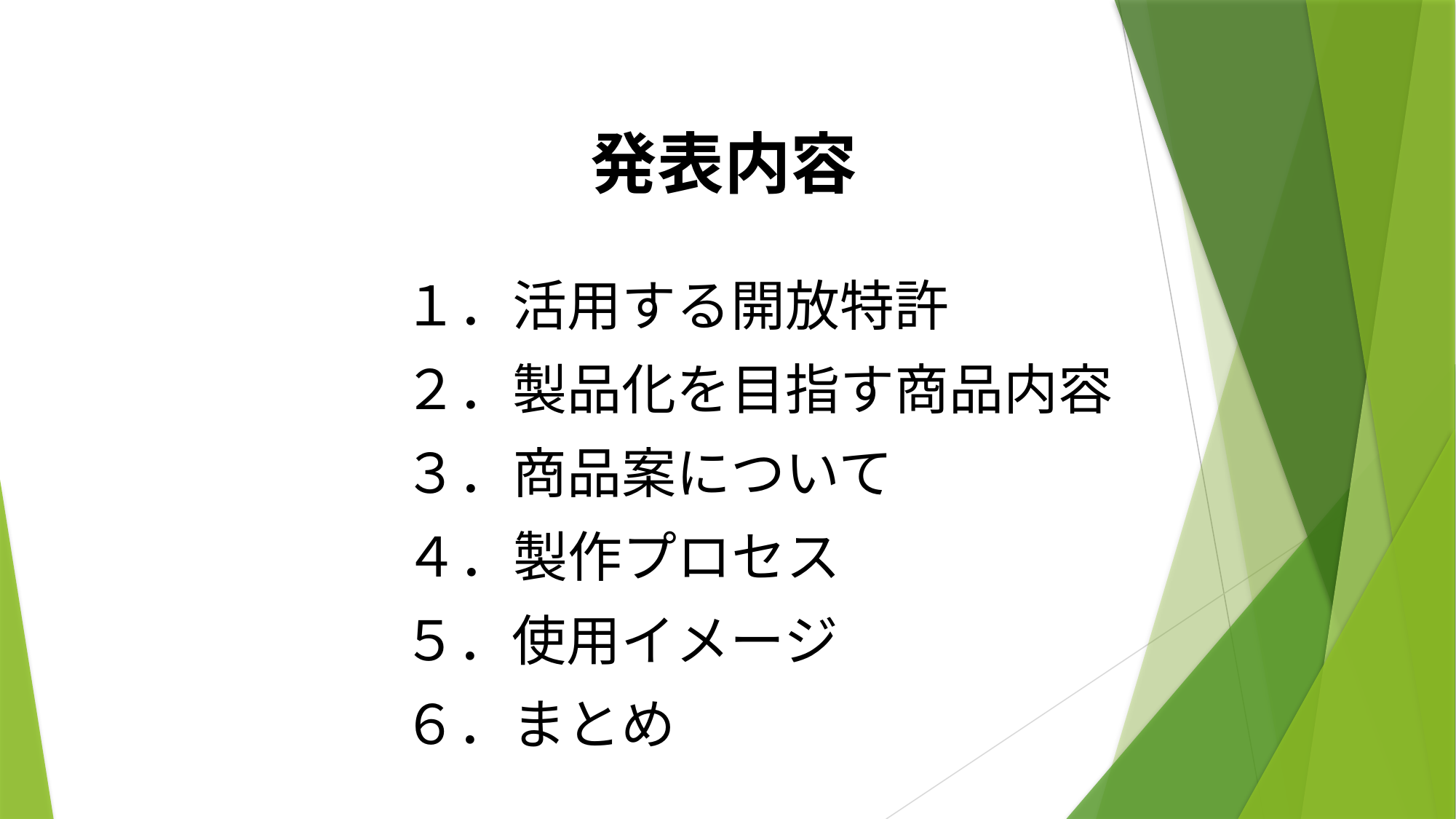

発表内容
１．活用する開放特許
２．製品化を目指す商品内容
３．商品案について
４．製作プロセス
５．使用イメージ
６．まとめ